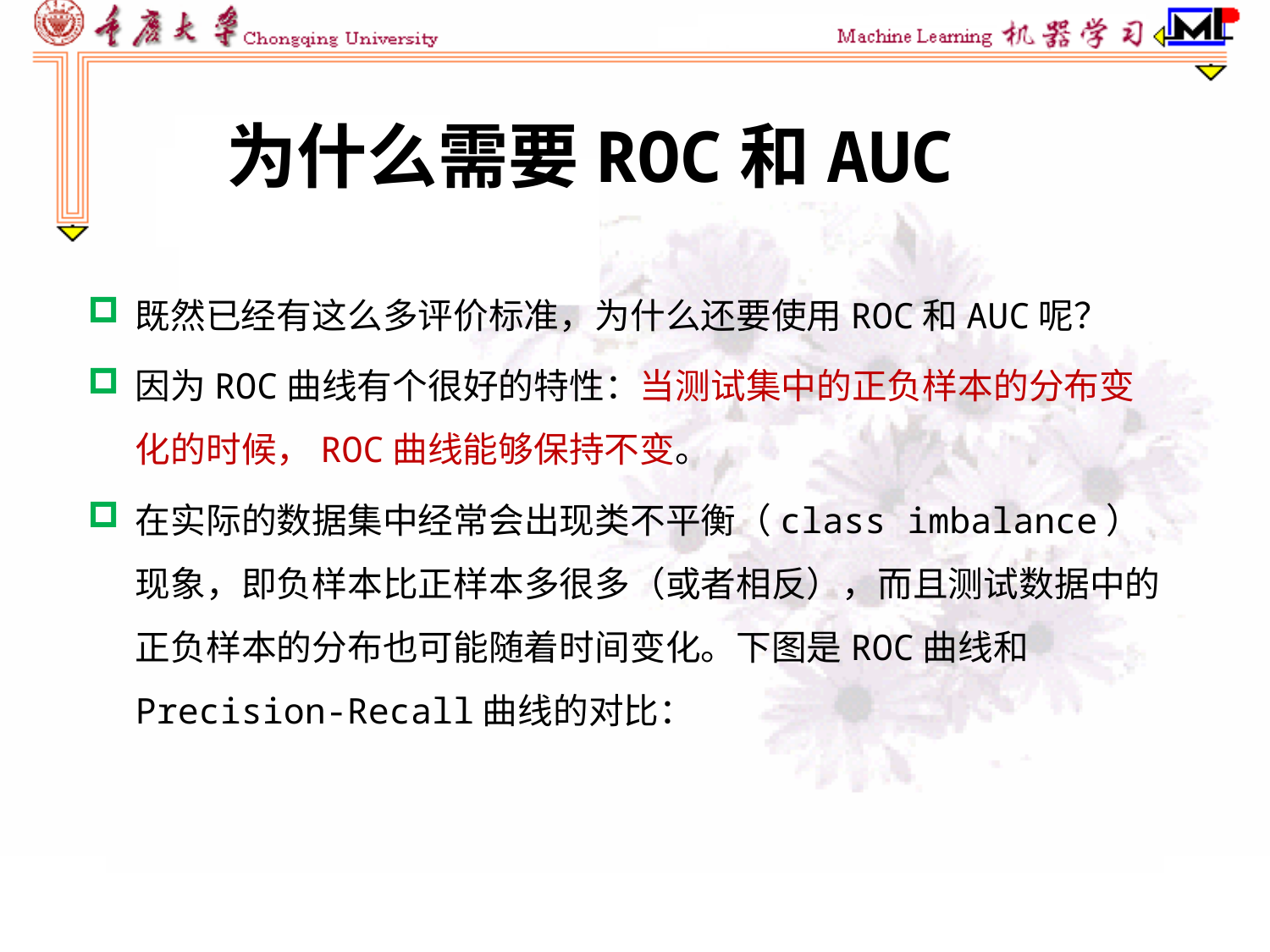

为什么需要ROC和AUC
既然已经有这么多评价标准，为什么还要使用ROC和AUC呢？
因为ROC曲线有个很好的特性：当测试集中的正负样本的分布变化的时候，ROC曲线能够保持不变。
在实际的数据集中经常会出现类不平衡（class imbalance）现象，即负样本比正样本多很多（或者相反），而且测试数据中的正负样本的分布也可能随着时间变化。下图是ROC曲线和Precision-Recall曲线的对比：